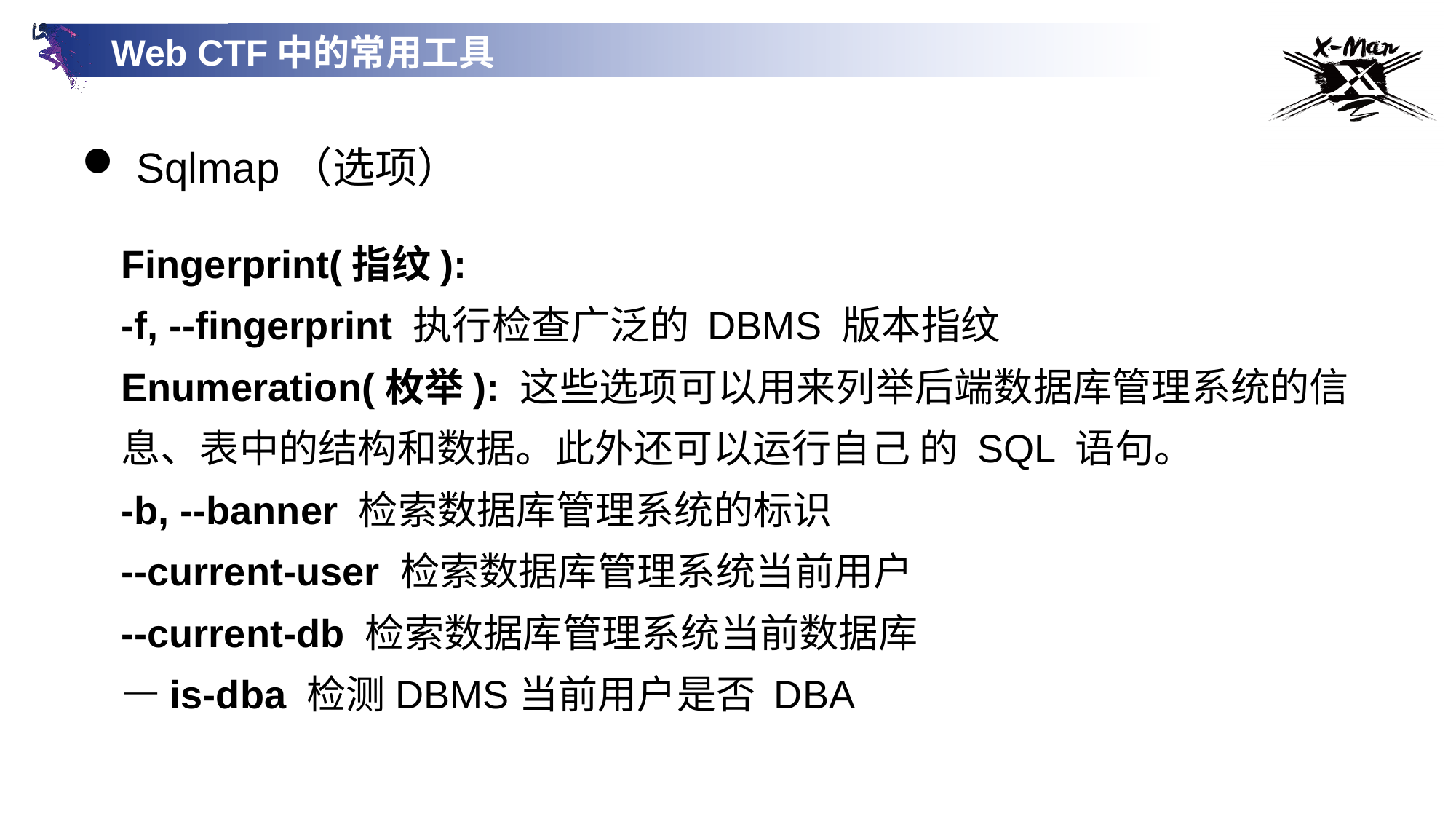

Web CTF中的常用工具
Sqlmap（选项）
Fingerprint(指纹):
-f, --fingerprint 执行检查广泛的 DBMS 版本指纹
Enumeration(枚举): 这些选项可以用来列举后端数据库管理系统的信息、表中的结构和数据。此外还可以运行自己 的 SQL 语句。
-b, --banner 检索数据库管理系统的标识
--current-user 检索数据库管理系统当前用户
--current-db 检索数据库管理系统当前数据库
—is-dba 检测DBMS当前用户是否 DBA